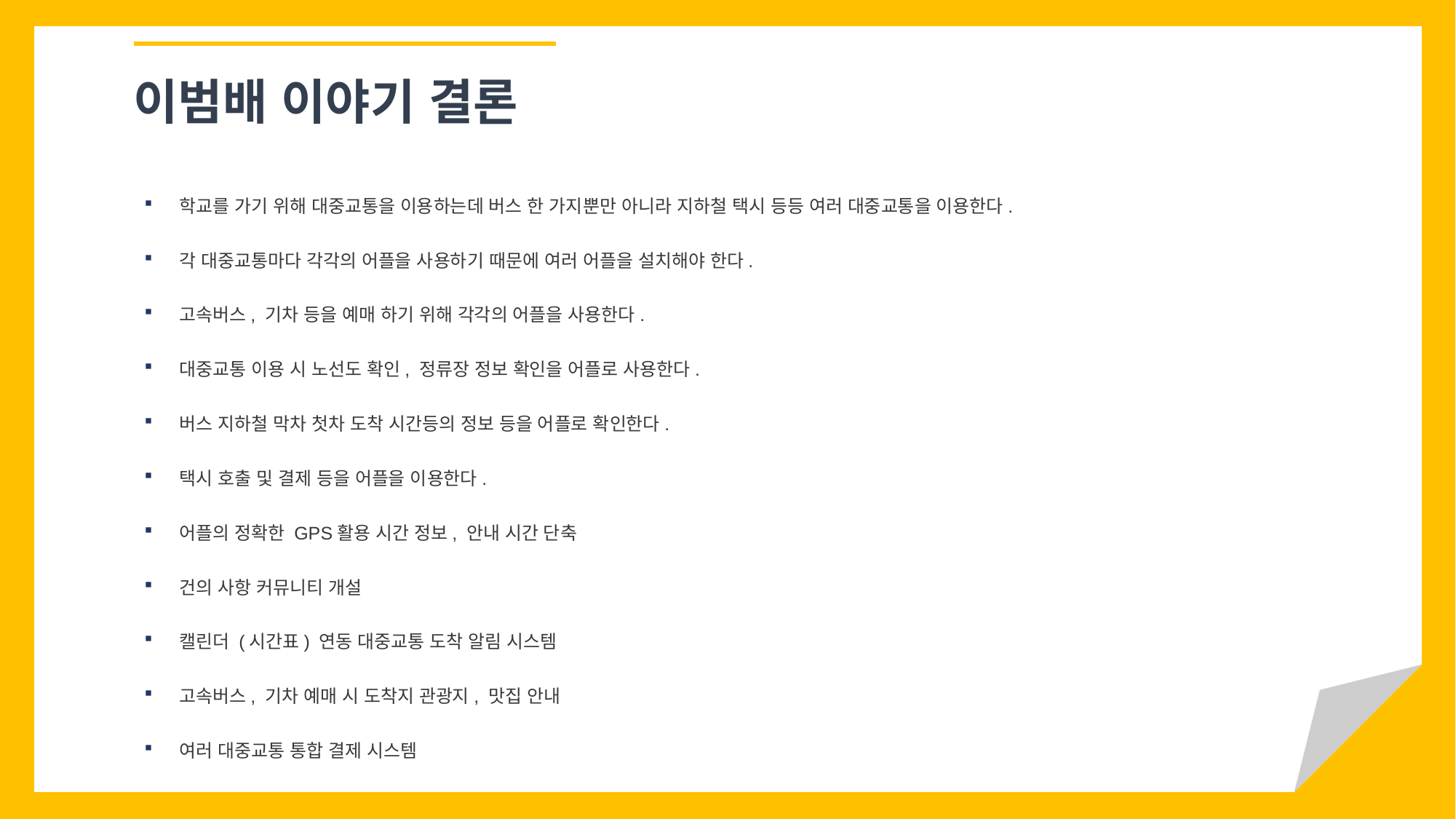

이범배 이야기 결론
  학교를 가기 위해 대중교통을 이용하는데 버스 한 가지뿐만 아니라 지하철 택시 등등 여러 대중교통을 이용한다.
  각 대중교통마다 각각의 어플을 사용하기 때문에 여러 어플을 설치해야 한다.
  고속버스, 기차 등을 예매 하기 위해 각각의 어플을 사용한다.
  대중교통 이용 시 노선도 확인, 정류장 정보 확인을 어플로 사용한다.
  버스 지하철 막차 첫차 도착 시간등의 정보 등을 어플로 확인한다.
  택시 호출 및 결제 등을 어플을 이용한다.
  어플의 정확한 GPS활용 시간 정보, 안내 시간 단축
  건의 사항 커뮤니티 개설
  캘린더 (시간표) 연동 대중교통 도착 알림 시스템
  고속버스, 기차 예매 시 도착지 관광지, 맛집 안내
  여러 대중교통 통합 결제 시스템